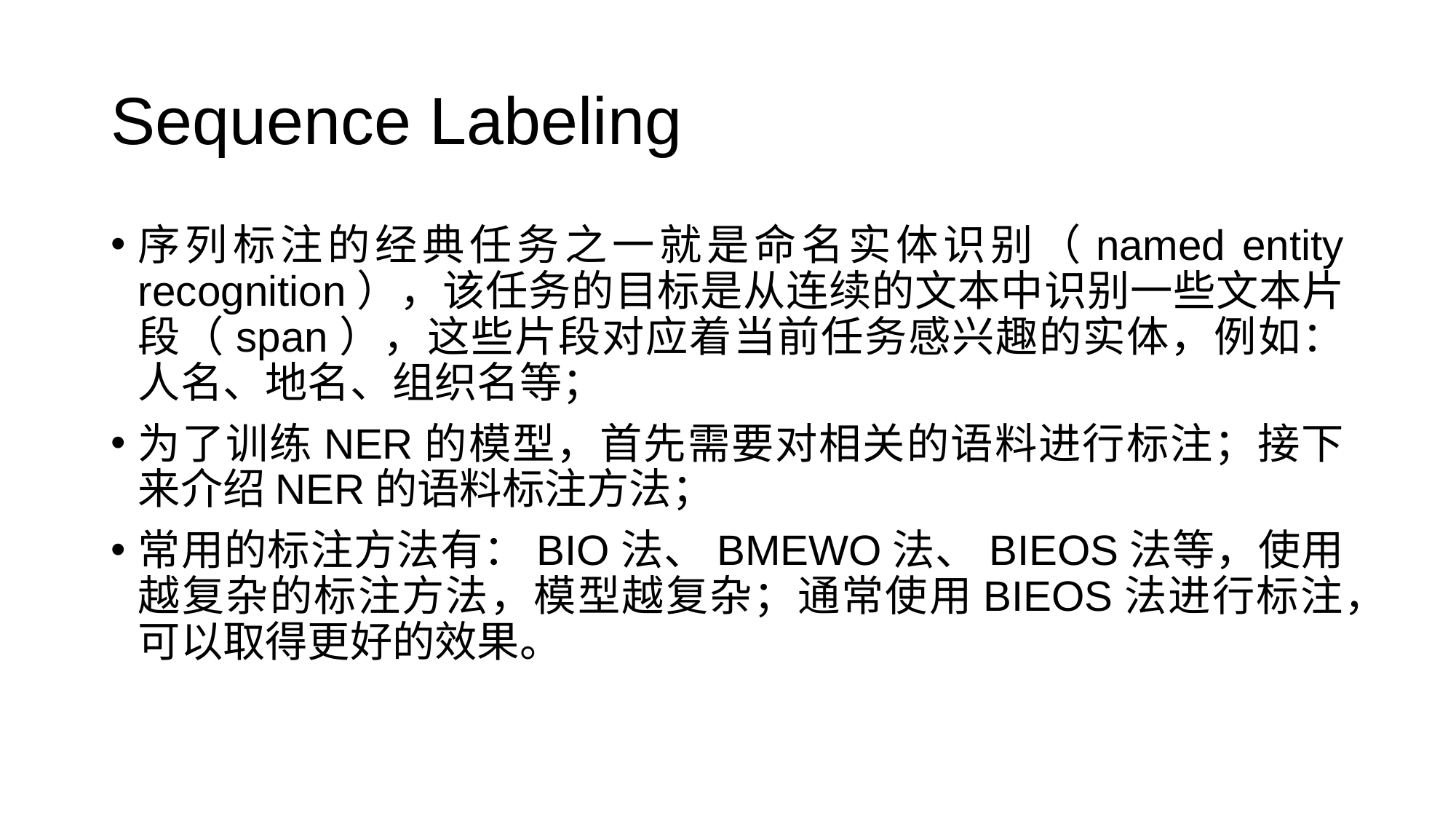

# Sequence Labeling
序列标注的经典任务之一就是命名实体识别（named entity recognition），该任务的目标是从连续的文本中识别一些文本片段（span），这些片段对应着当前任务感兴趣的实体，例如：人名、地名、组织名等；
为了训练NER的模型，首先需要对相关的语料进行标注；接下来介绍NER的语料标注方法；
常用的标注方法有：BIO法、BMEWO法、BIEOS法等，使用越复杂的标注方法，模型越复杂；通常使用BIEOS法进行标注，可以取得更好的效果。